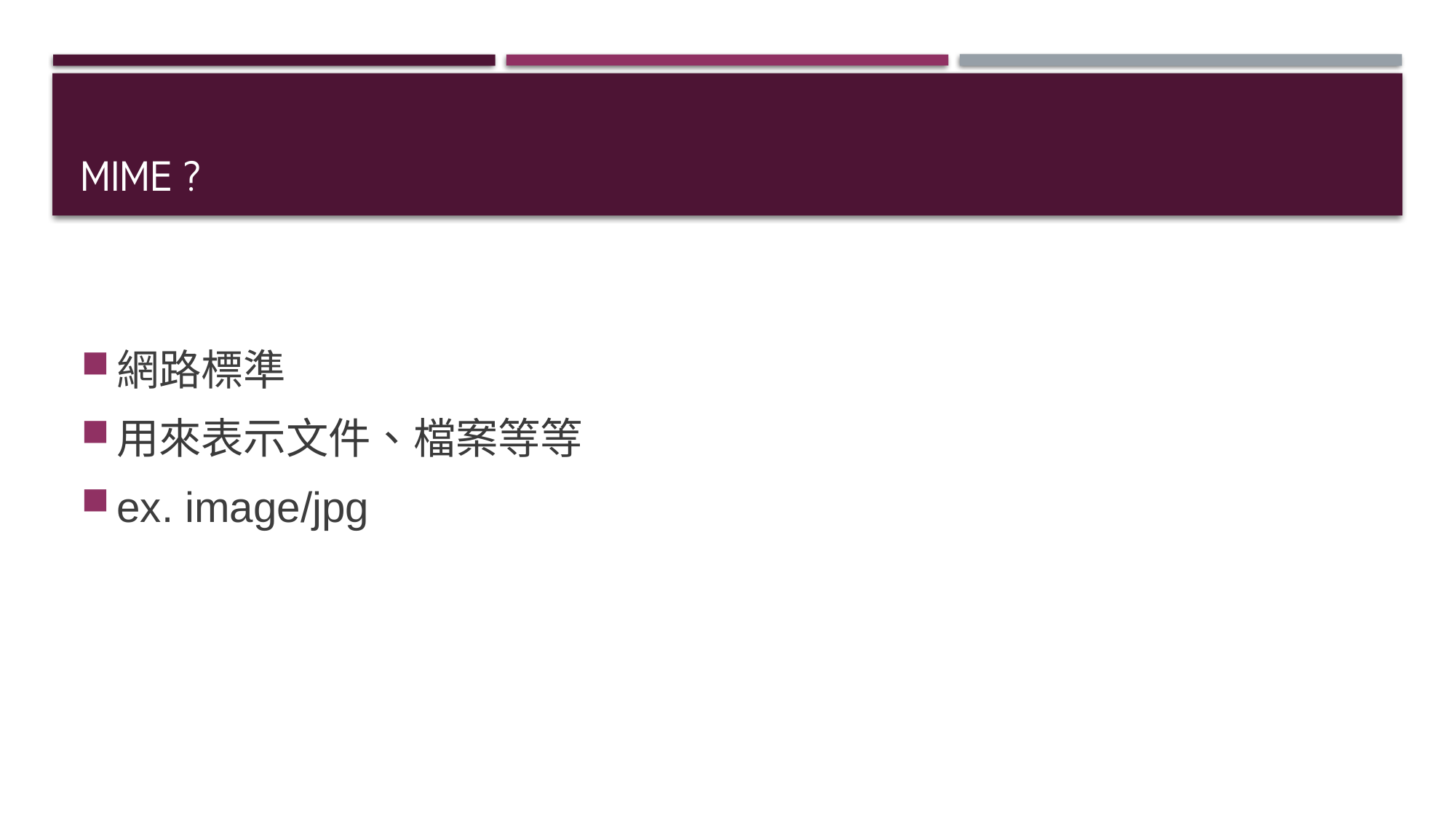

# MIME ?
網路標準
用來表示文件、檔案等等
ex. image/jpg